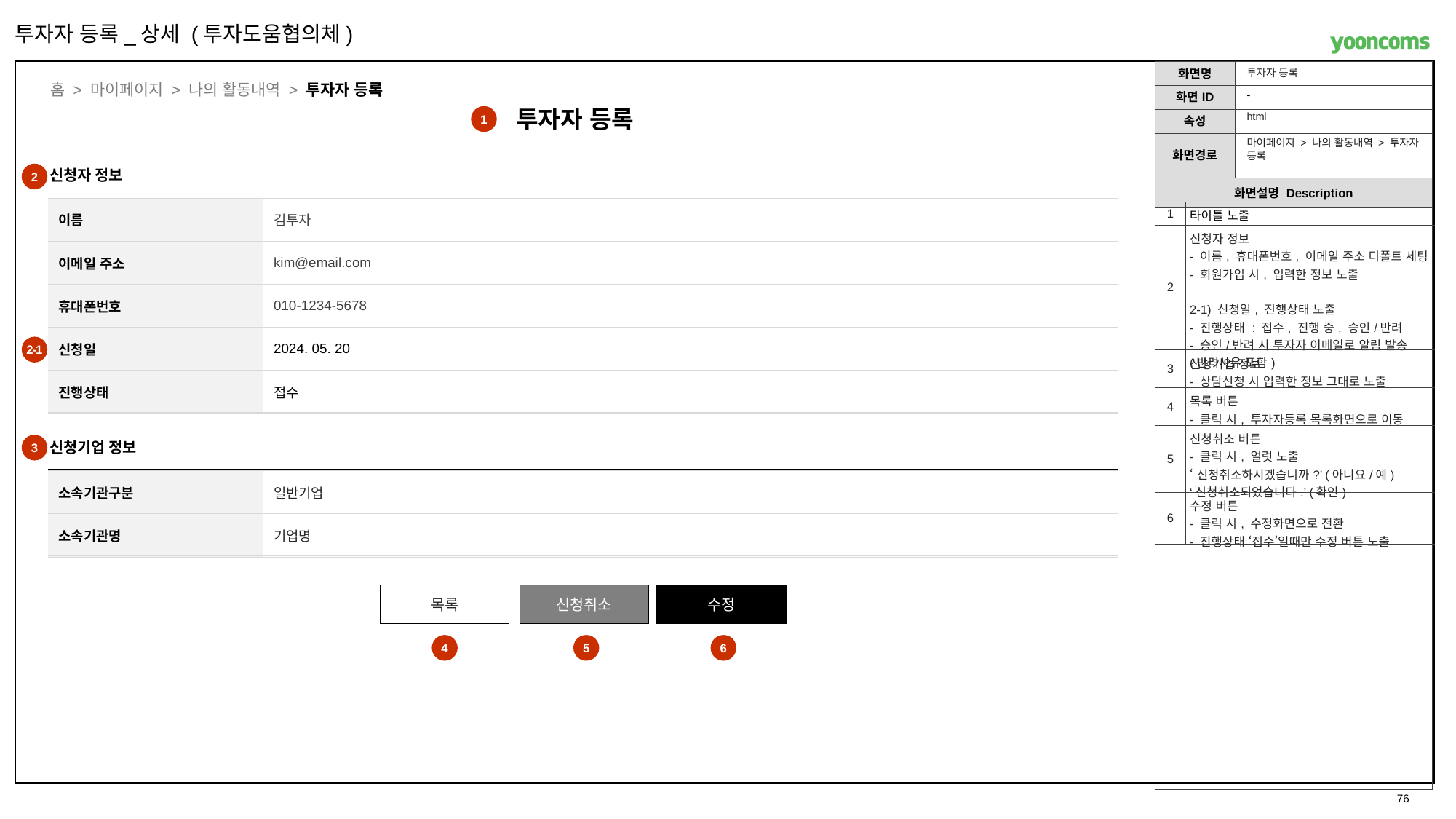

투자자 등록_상세 (투자도움협의체)
투자자 등록
홈 > 마이페이지 > 나의 활동내역 > 투자자 등록
-
투자자 등록
html
1
마이페이지 > 나의 활동내역 > 투자자 등록
신청자 정보
2
| 이름 | 김투자 |
| --- | --- |
| 이메일 주소 | kim@email.com |
| 휴대폰번호 | 010-1234-5678 |
| 신청일 | 2024. 05. 20 |
| 진행상태 | 접수 |
| 1 | 타이틀 노출 |
| --- | --- |
| 2 | 신청자 정보 - 이름, 휴대폰번호, 이메일 주소 디폴트 세팅 - 회원가입 시, 입력한 정보 노출 2-1) 신청일, 진행상태 노출 - 진행상태 : 접수, 진행 중, 승인/반려 - 승인/반려 시 투자자 이메일로 알림 발송 (반려사유 포함) |
| 3 | 신청기업 정보 - 상담신청 시 입력한 정보 그대로 노출 |
| 4 | 목록 버튼 - 클릭 시, 투자자등록 목록화면으로 이동 |
| 5 | 신청취소 버튼 - 클릭 시, 얼럿 노출 ‘ 신청취소하시겠습니까?’ (아니요/예) ‘신청취소되었습니다.’ (확인) |
| 6 | 수정 버튼 - 클릭 시, 수정화면으로 전환 - 진행상태 ‘접수’일때만 수정 버튼 노출 |
2-1
신청기업 정보
3
| 소속기관구분 | 일반기업 |
| --- | --- |
| 소속기관명 | 기업명 |
목록
신청취소
수정
4
5
6